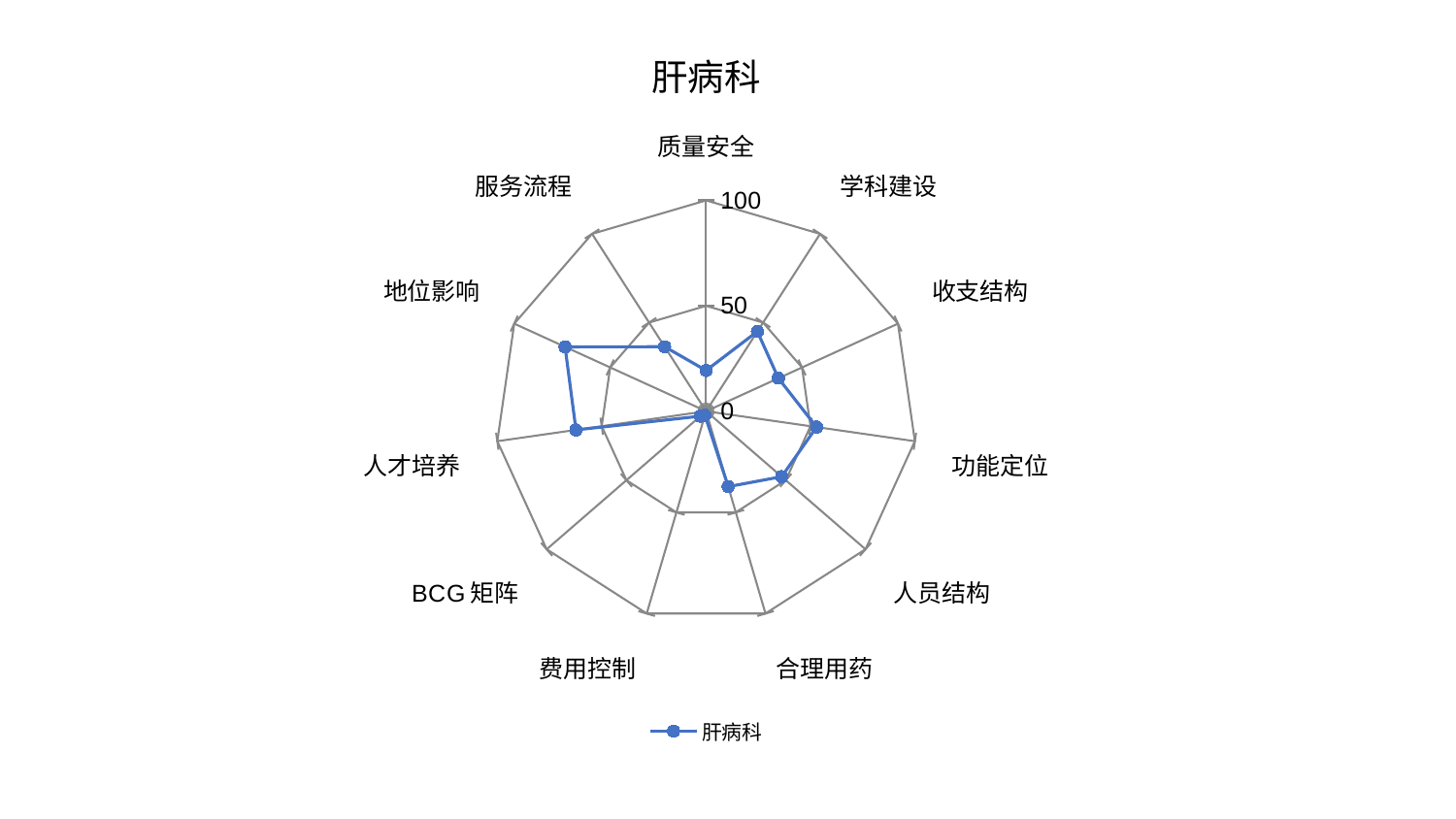

### Chart: 肝病科

| Category | 肝病科 |
|---|---|
| 质量安全 | 19.331731106195004 |
| 学科建设 | 44.96830621319787 |
| 收支结构 | 37.700375089500355 |
| 功能定位 | 52.92770625868785 |
| 人员结构 | 47.39568356986549 |
| 合理用药 | 37.279741622868094 |
| 费用控制 | 2.003741526213788 |
| BCG矩阵 | 3.604016563888476 |
| 人才培养 | 62.345356533663384 |
| 地位影响 | 73.50420573569203 |
| 服务流程 | 36.37902799044076 |
153